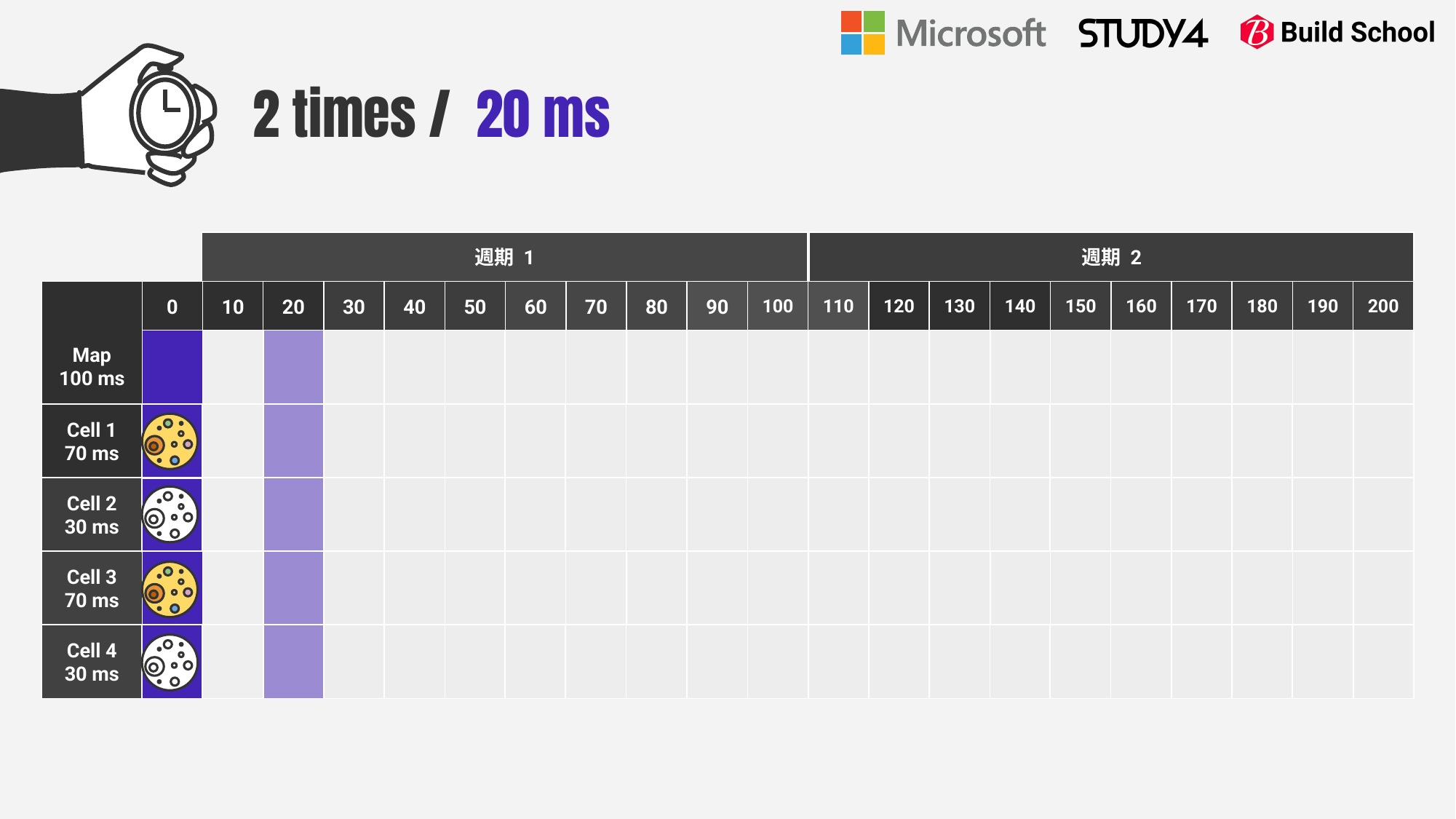

2 times /  20 ms
週期 1
週期 2
Map
100 ms
0
10
20
30
40
50
60
80
100
110
120
130
140
150
160
170
180
190
200
70
90

Cell 1
70 ms

Cell 2
30 ms

Cell 3
70 ms

Cell 4
30 ms